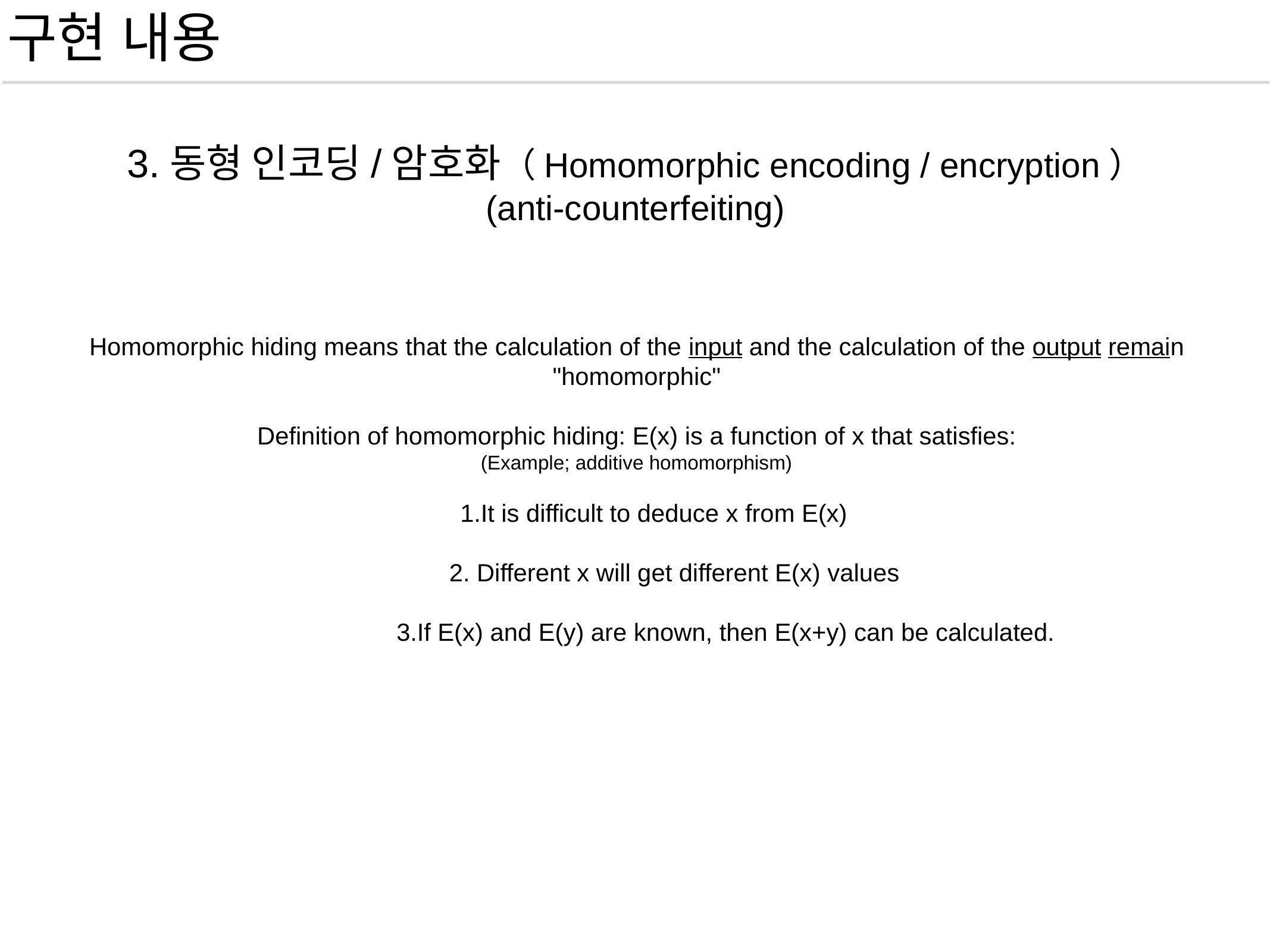

구현 내용
3.동형 인코딩/암호화（Homomorphic encoding / encryption）
(anti-counterfeiting)
Homomorphic hiding means that the calculation of the input and the calculation of the output remain "homomorphic"

Definition of homomorphic hiding: E(x) is a function of x that satisfies:
(Example; additive homomorphism)

     1.It is difficult to deduce x from E(x)

           2. Different x will get different E(x) values

                          3.If E(x) and E(y) are known, then E(x+y) can be calculated.